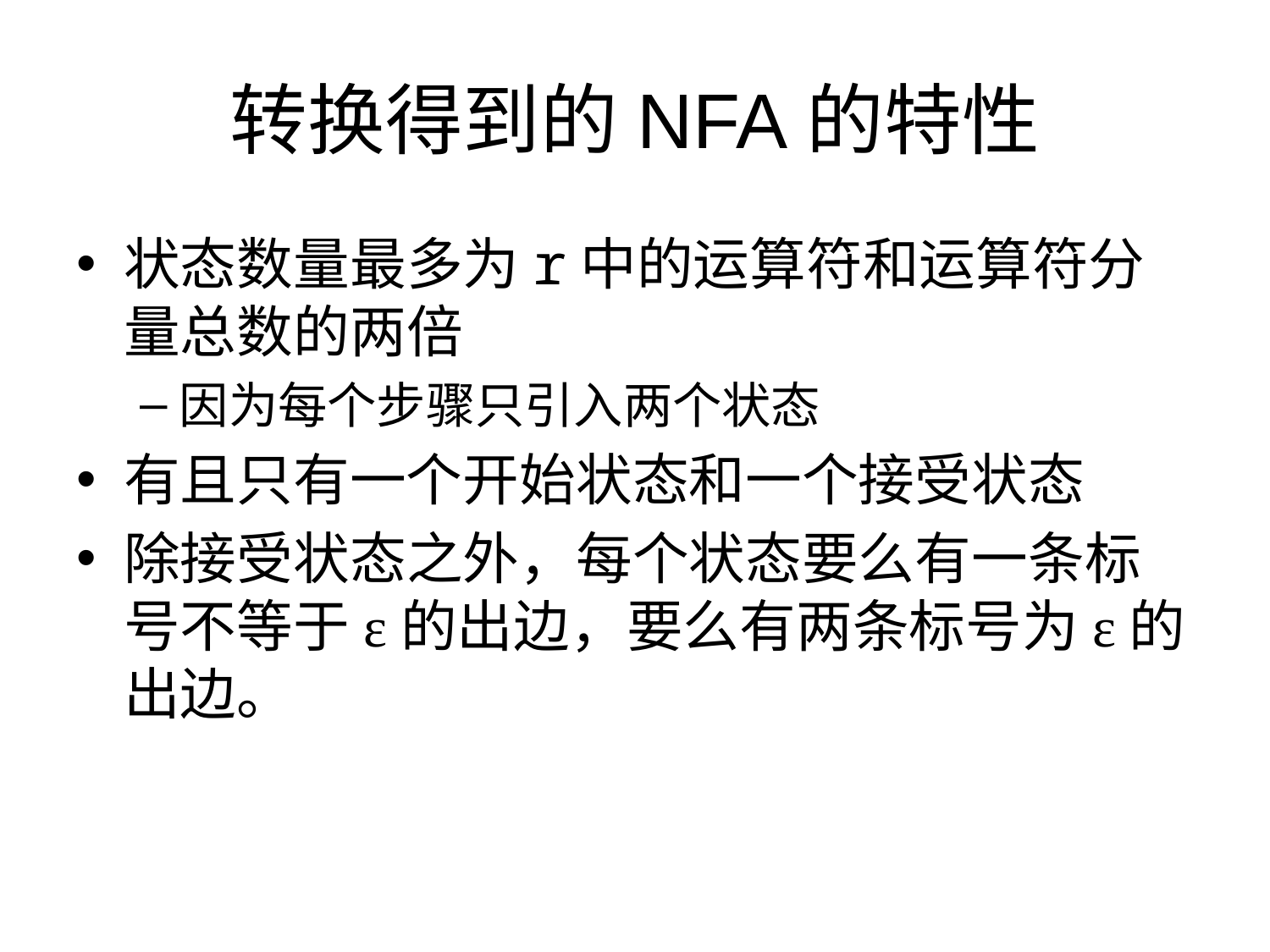

# 转换得到的NFA的特性
状态数量最多为r中的运算符和运算符分量总数的两倍
因为每个步骤只引入两个状态
有且只有一个开始状态和一个接受状态
除接受状态之外，每个状态要么有一条标号不等于ε的出边，要么有两条标号为ε的出边。